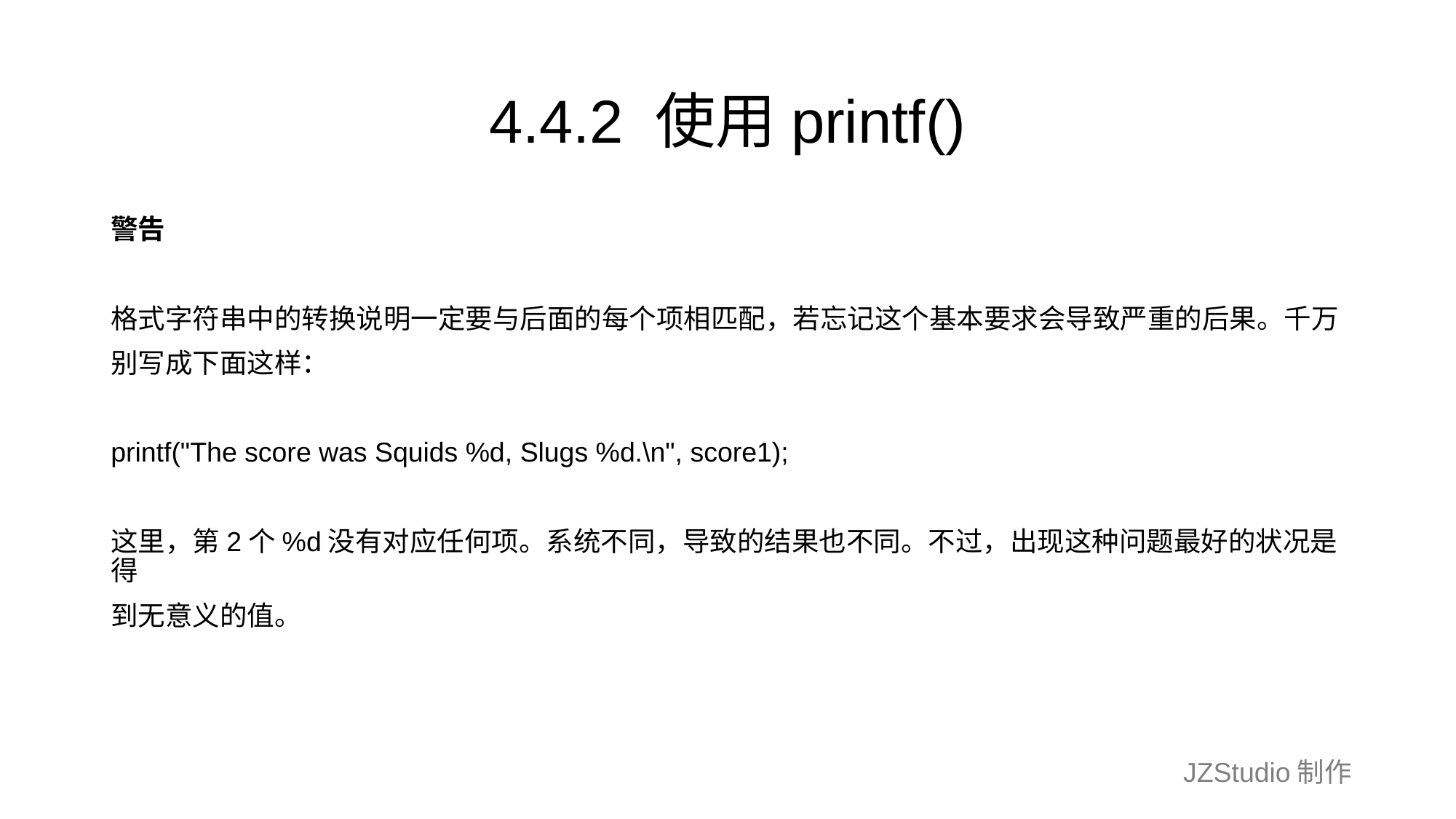

# 4.4.2 使用printf()
警告

格式字符串中的转换说明一定要与后面的每个项相匹配，若忘记这个基本要求会导致严重的后果。千万
别写成下面这样：

printf("The score was Squids %d, Slugs %d.\n", score1);

这里，第2个%d没有对应任何项。系统不同，导致的结果也不同。不过，出现这种问题最好的状况是得
到无意义的值。